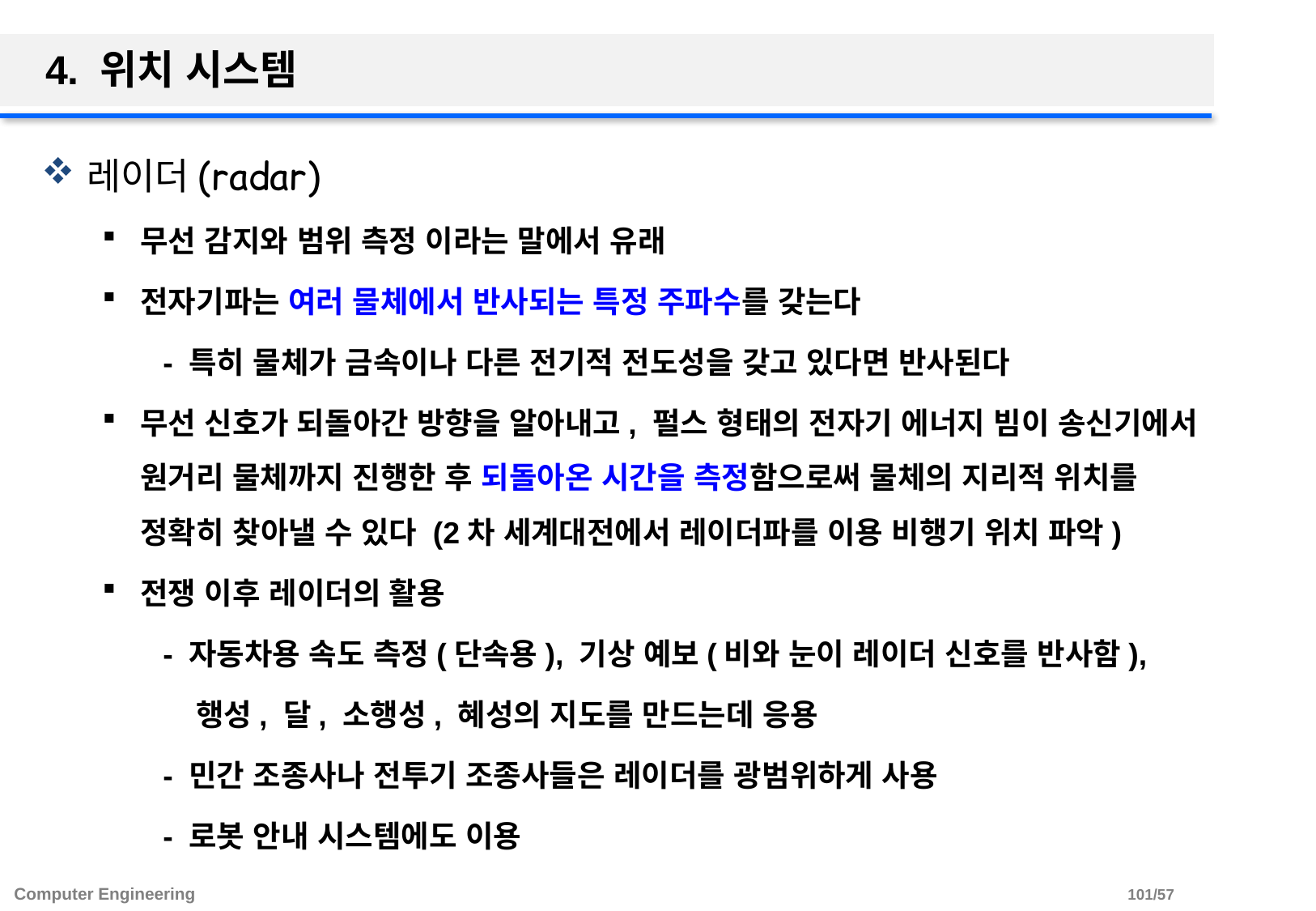

# 4. 위치 시스템
레이더(radar)
무선 감지와 범위 측정 이라는 말에서 유래
전자기파는 여러 물체에서 반사되는 특정 주파수를 갖는다
- 특히 물체가 금속이나 다른 전기적 전도성을 갖고 있다면 반사된다
무선 신호가 되돌아간 방향을 알아내고, 펄스 형태의 전자기 에너지 빔이 송신기에서 원거리 물체까지 진행한 후 되돌아온 시간을 측정함으로써 물체의 지리적 위치를 정확히 찾아낼 수 있다 (2차 세계대전에서 레이더파를 이용 비행기 위치 파악)
전쟁 이후 레이더의 활용
- 자동차용 속도 측정(단속용), 기상 예보(비와 눈이 레이더 신호를 반사함),
   행성, 달, 소행성, 혜성의 지도를 만드는데 응용
- 민간 조종사나 전투기 조종사들은 레이더를 광범위하게 사용
- 로봇 안내 시스템에도 이용